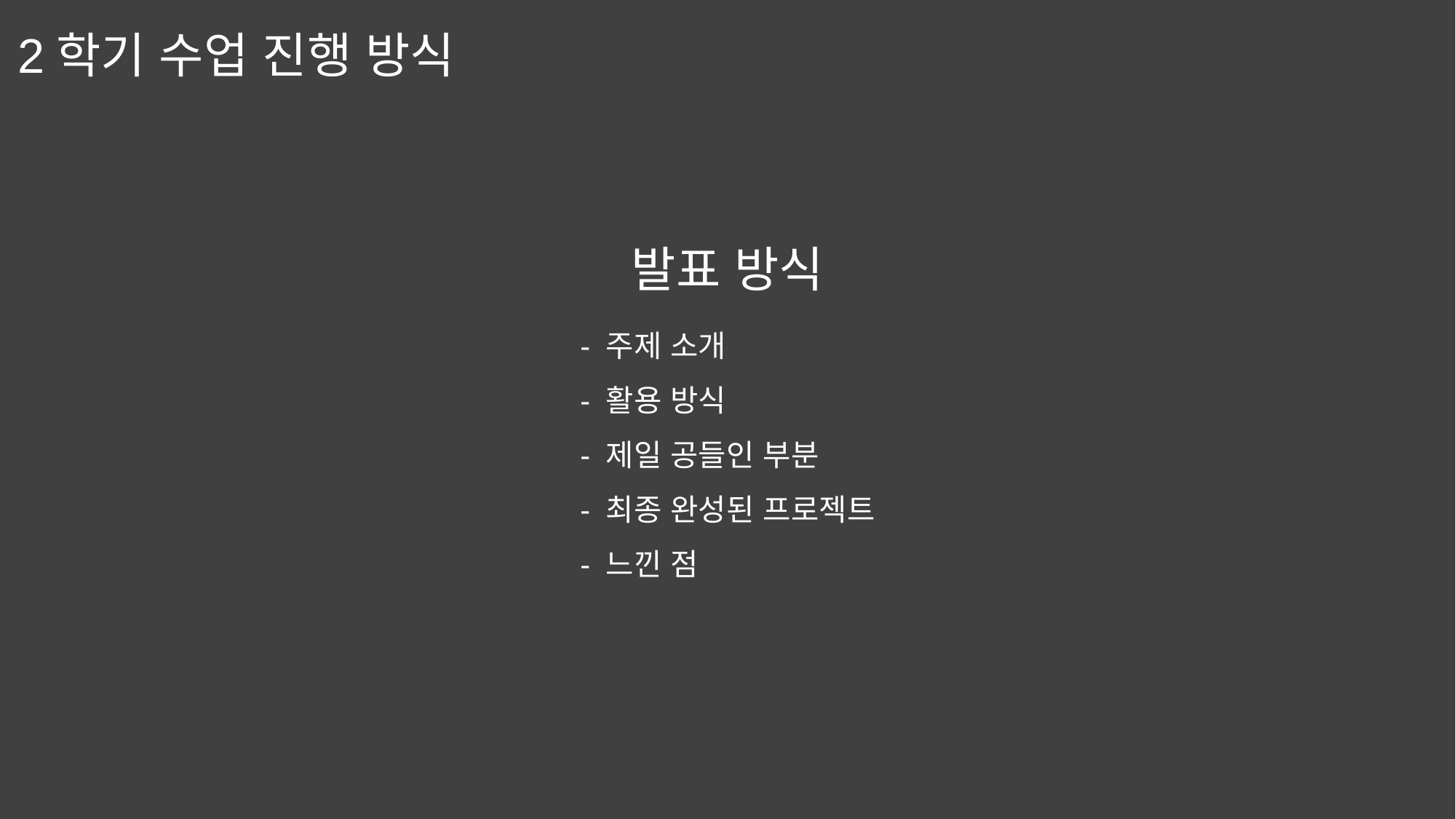

2학기 수업 진행 방식
발표 방식
- 주제 소개
- 활용 방식
- 제일 공들인 부분
- 최종 완성된 프로젝트
- 느낀 점